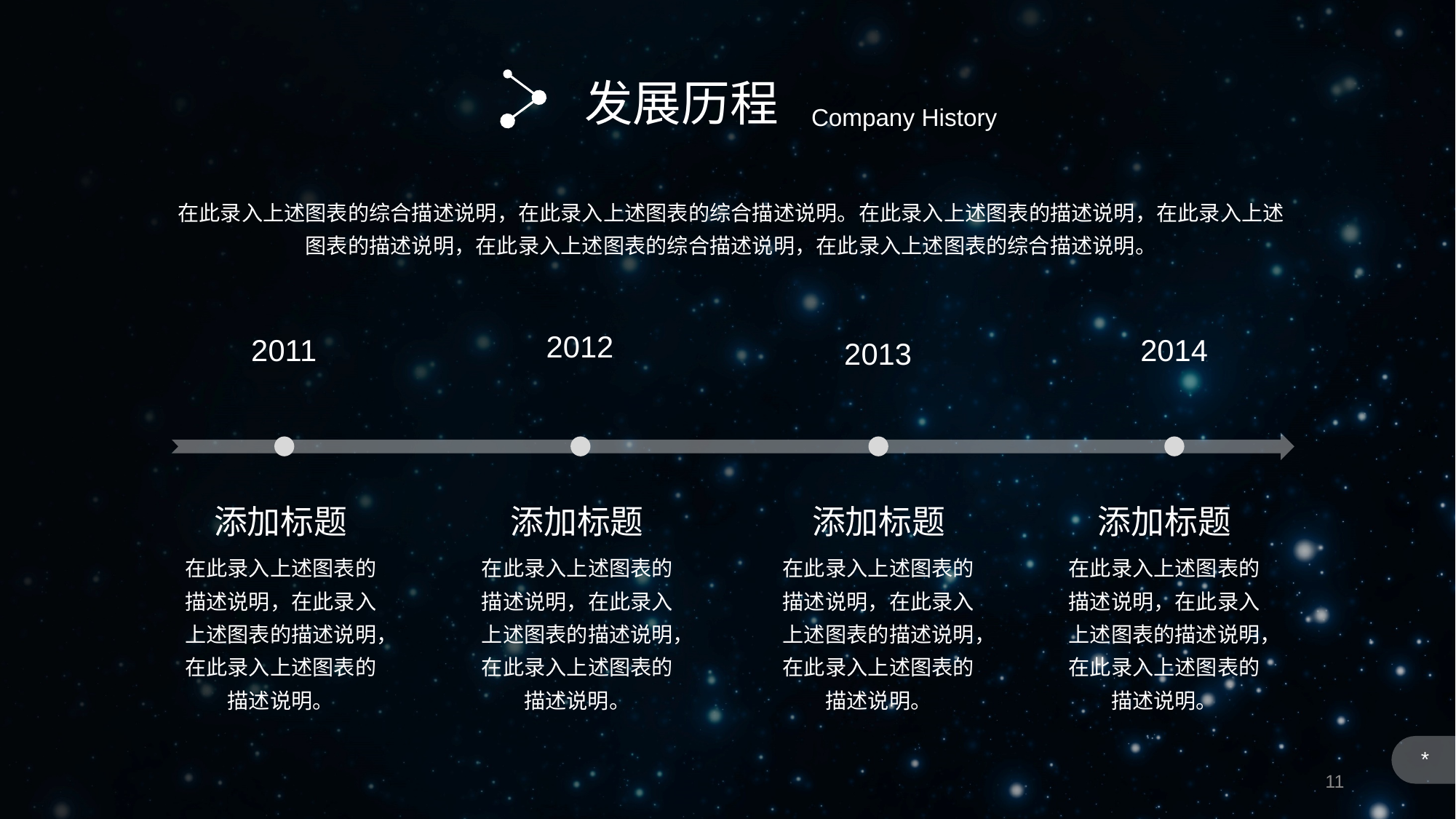

发展历程

Company History
在此录入上述图表的综合描述说明，在此录入上述图表的综合描述说明。在此录入上述图表的描述说明，在此录入上述图表的描述说明，在此录入上述图表的综合描述说明，在此录入上述图表的综合描述说明。
2011
2012
2013
2014

添加标题
添加标题
添加标题
添加标题
在此录入上述图表的描述说明，在此录入上述图表的描述说明，在此录入上述图表的描述说明。
在此录入上述图表的描述说明，在此录入上述图表的描述说明，在此录入上述图表的描述说明。
在此录入上述图表的描述说明，在此录入上述图表的描述说明，在此录入上述图表的描述说明。
在此录入上述图表的描述说明，在此录入上述图表的描述说明，在此录入上述图表的描述说明。

*
11